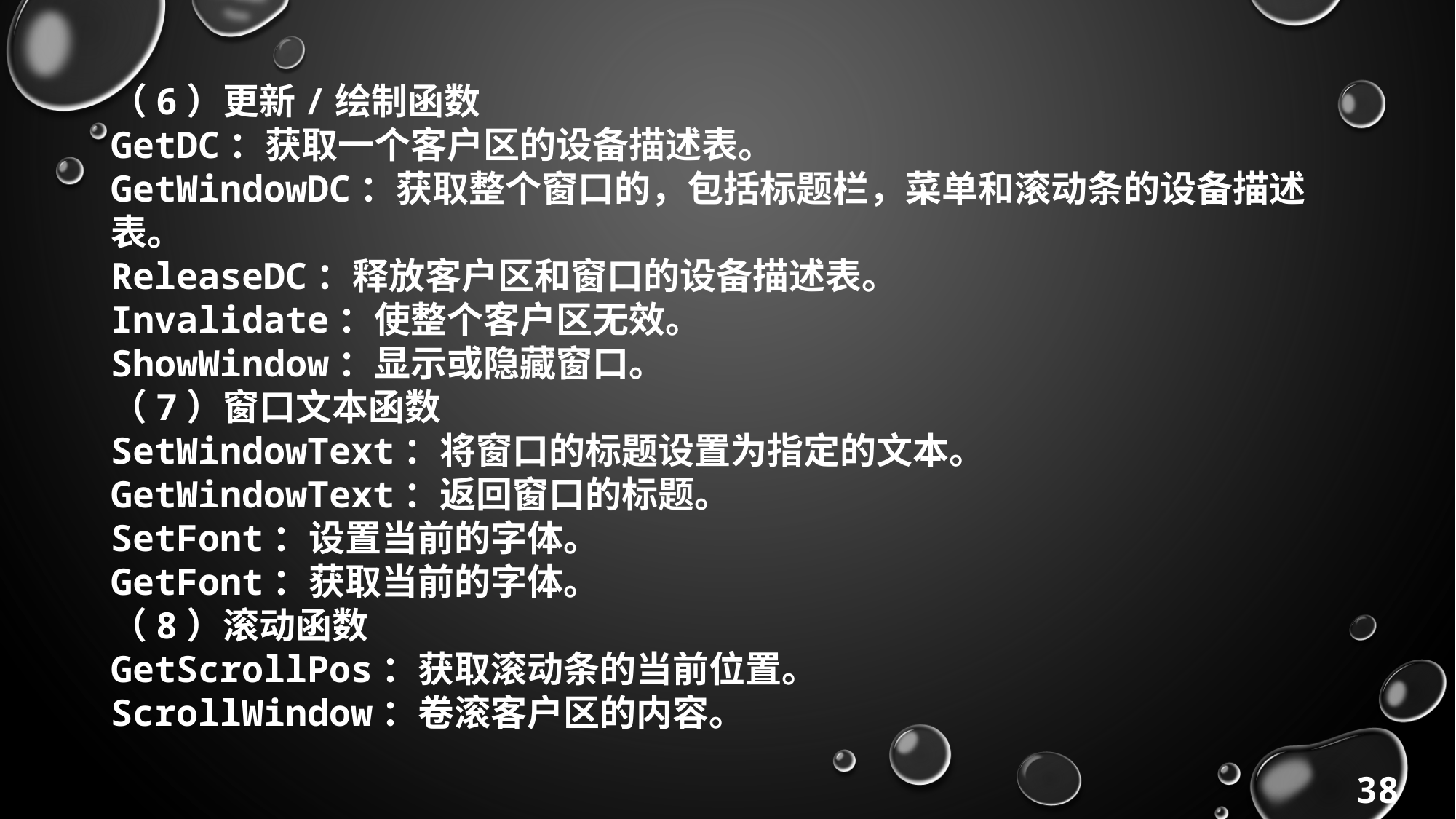

（6）更新/绘制函数
GetDC：获取一个客户区的设备描述表。
GetWindowDC：获取整个窗口的，包括标题栏，菜单和滚动条的设备描述表。
ReleaseDC：释放客户区和窗口的设备描述表。
Invalidate：使整个客户区无效。
ShowWindow：显示或隐藏窗口。
（7）窗口文本函数
SetWindowText：将窗口的标题设置为指定的文本。
GetWindowText：返回窗口的标题。
SetFont：设置当前的字体。
GetFont：获取当前的字体。
（8）滚动函数
GetScrollPos：获取滚动条的当前位置。
ScrollWindow：卷滚客户区的内容。
38